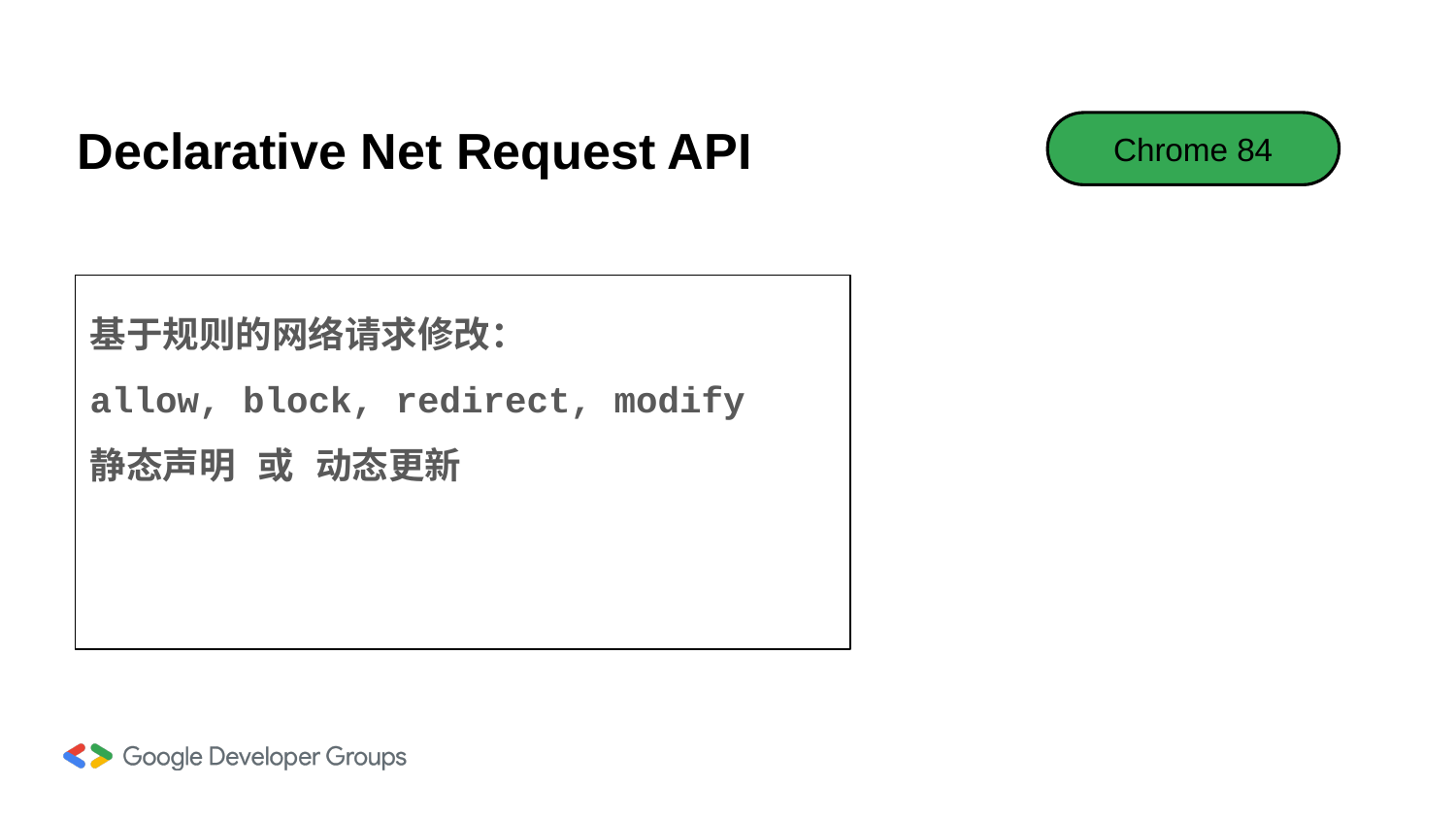

# Declarative Net Request API
Chrome 84
基于规则的网络请求修改：
allow, block, redirect, modify
静态声明 或 动态更新